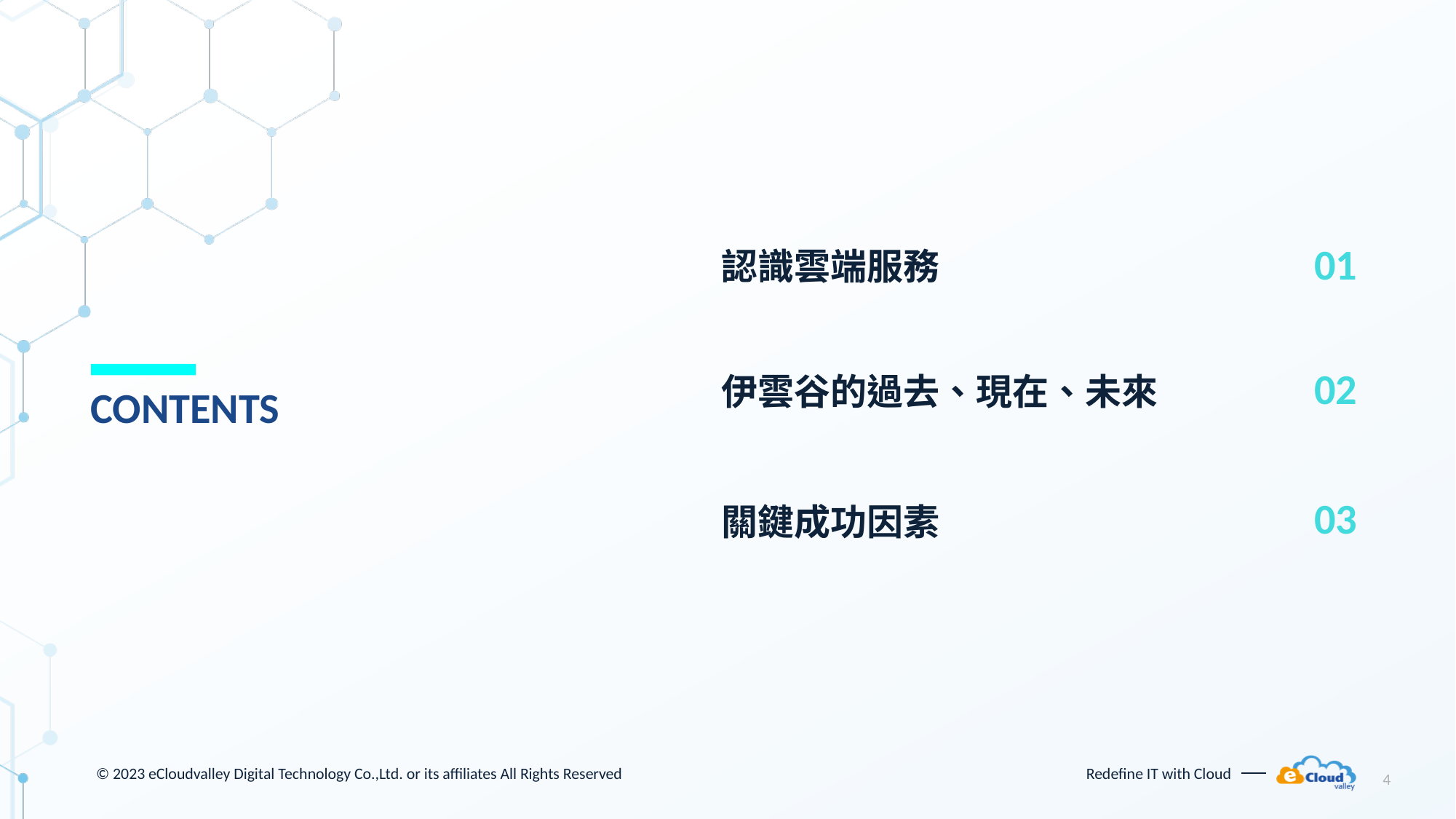

認識雲端服務
01
# CONTENTS
伊雲谷的過去、現在、未來
02
關鍵成功因素
03
4